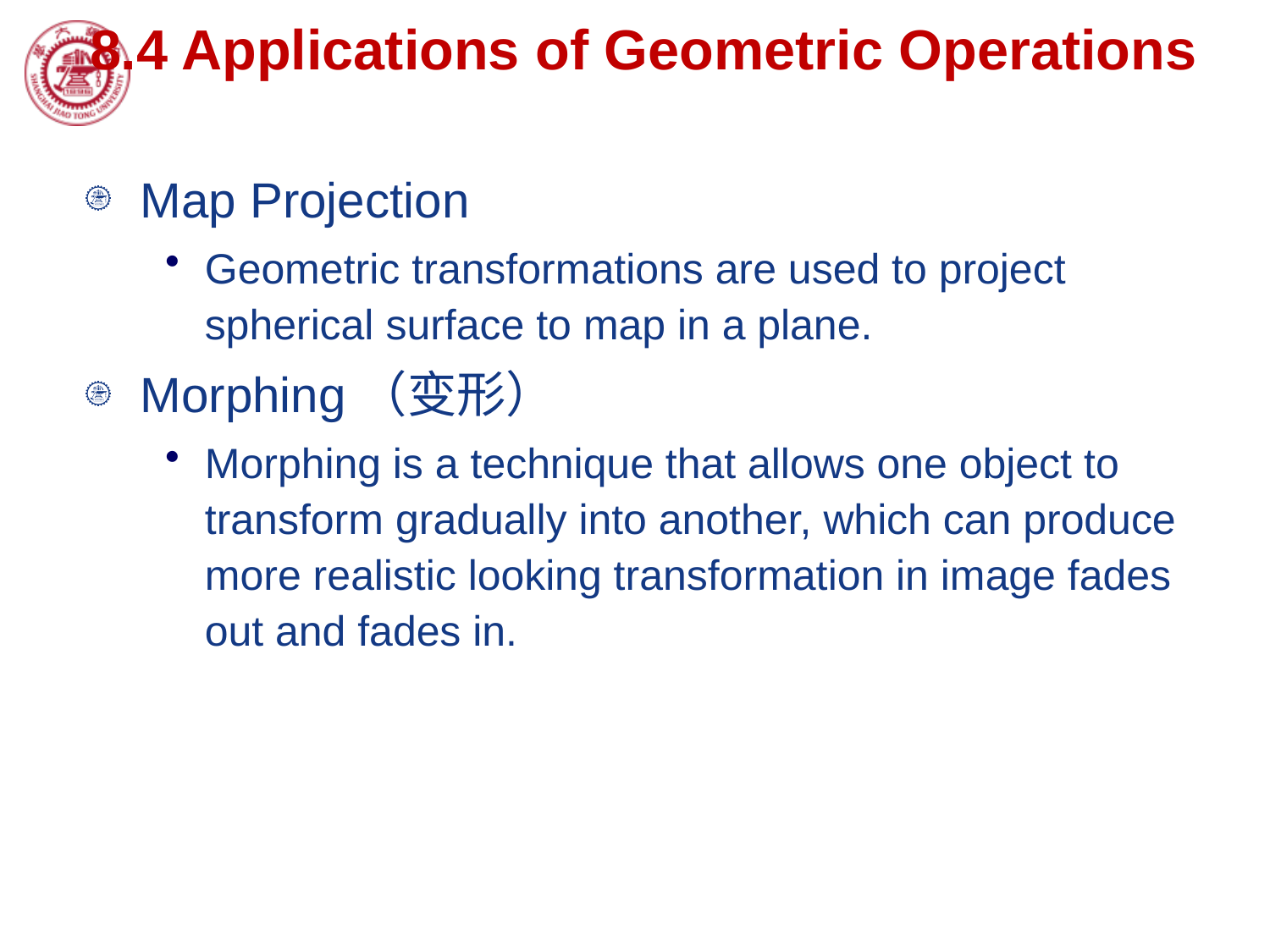

# 8.4 Applications of Geometric Operations
Map Projection
Geometric transformations are used to project spherical surface to map in a plane.
Morphing（变形）
Morphing is a technique that allows one object to transform gradually into another, which can produce more realistic looking transformation in image fades out and fades in.